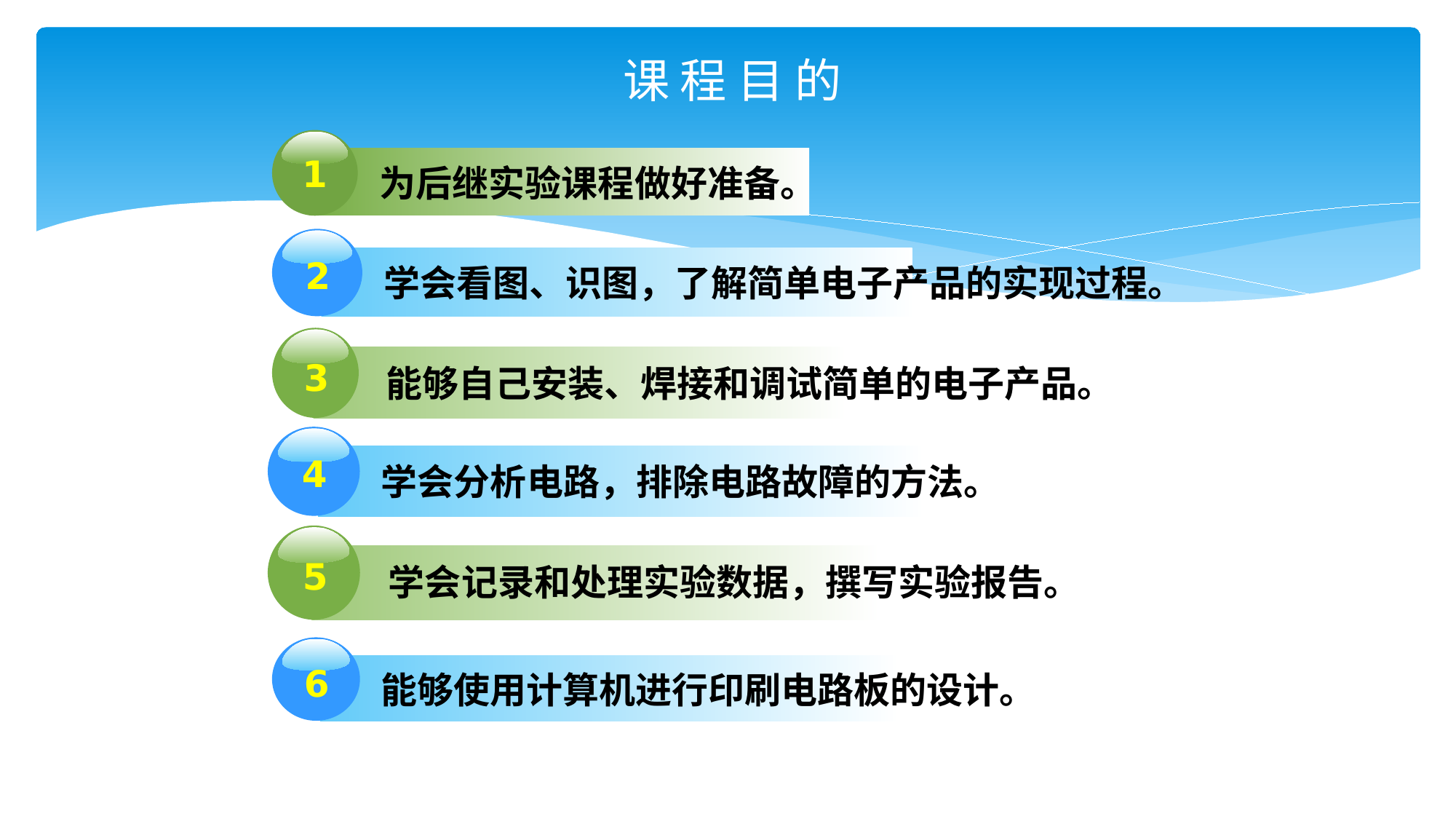

# 课 程 目 的

1

为后继实验课程做好准备。

2
学会看图、识图，了解简单电子产品的实现过程。

3
能够自己安装、焊接和调试简单的电子产品。

4

学会分析电路，排除电路故障的方法。

5
学会记录和处理实验数据，撰写实验报告。

6
能够使用计算机进行印刷电路板的设计。